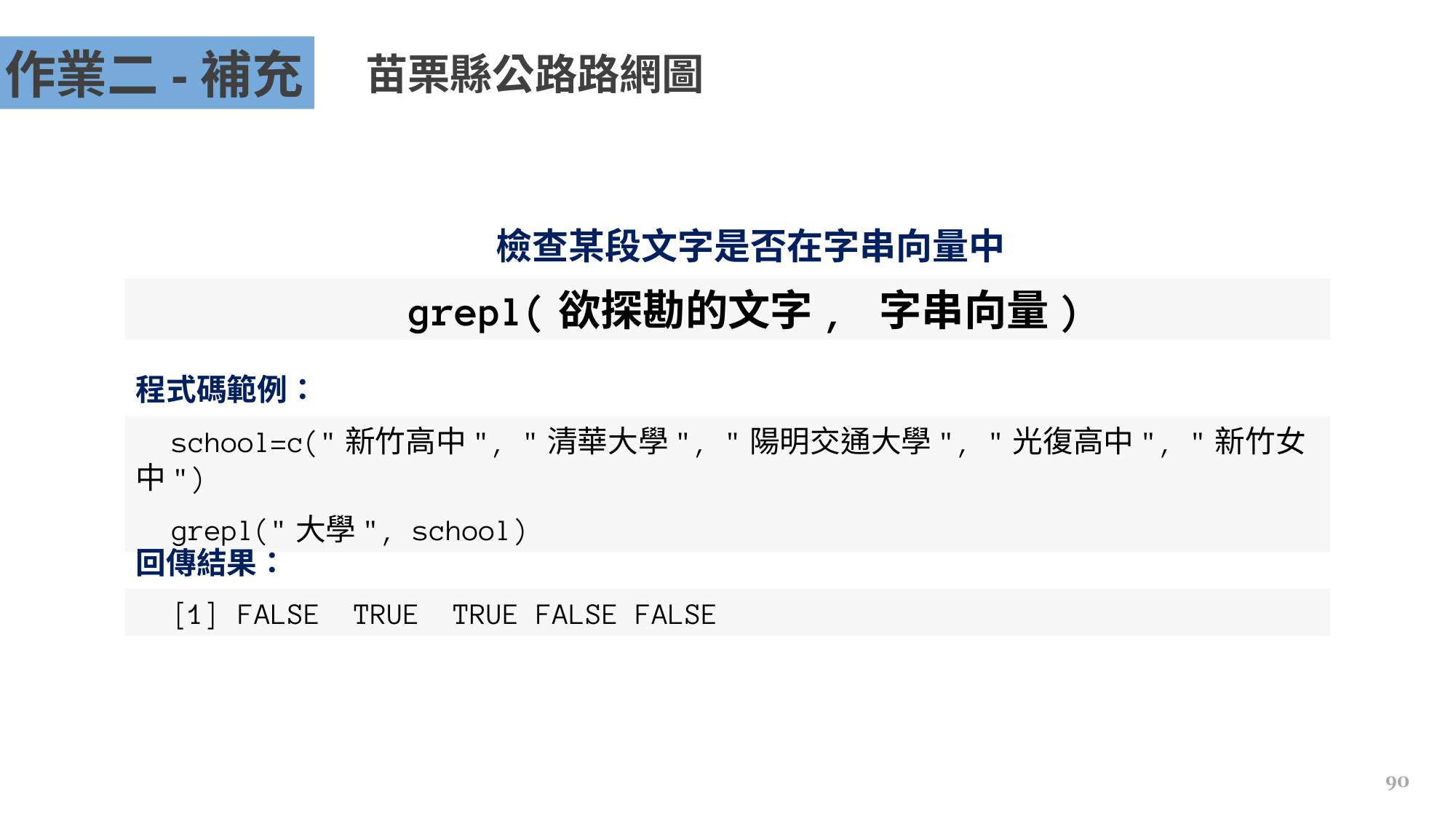

作業二-補充
苗栗縣公路路網圖
檢查某段文字是否在字串向量中
grepl(欲探勘的文字, 字串向量)
程式碼範例：
school=c("新竹高中", "清華大學", "陽明交通大學", "光復高中", "新竹女中")
grepl("大學", school)
回傳結果：
[1] FALSE  TRUE  TRUE FALSE FALSE
90